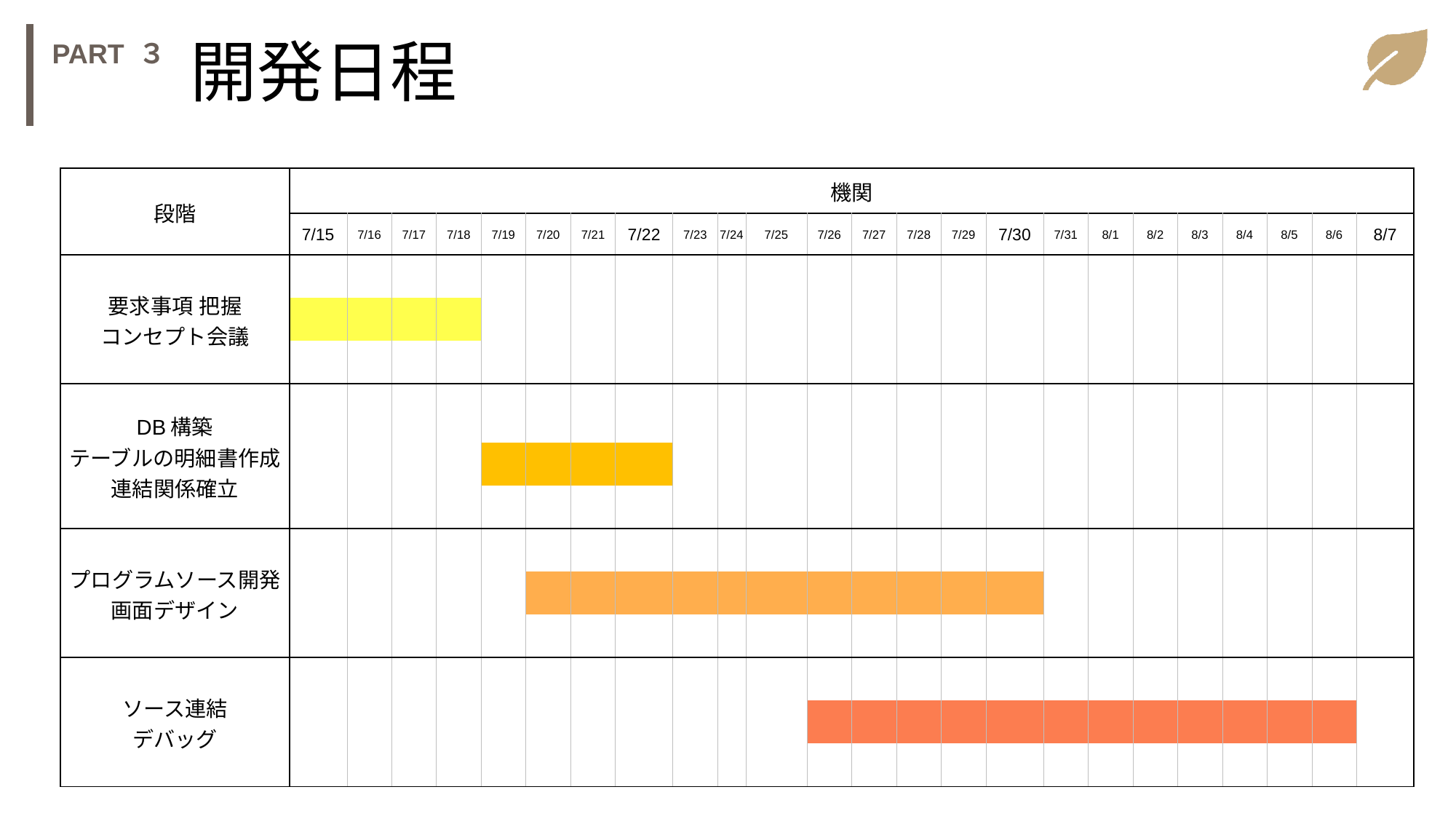

開発日程
PART ３
| 段階 | 機関 |  |  |  |  |  |  |  |  |  |  |  |  |  |  |  |  |  |  |  |  |  |  |  |
| --- | --- | --- | --- | --- | --- | --- | --- | --- | --- | --- | --- | --- | --- | --- | --- | --- | --- | --- | --- | --- | --- | --- | --- | --- |
|  | 7/15 | 7/16 | 7/17 | 7/18 | 7/19 | 7/20 | 7/21 | 7/22 | 7/23 | 7/24 | 7/25 | 7/26 | 7/27 | 7/28 | 7/29 | 7/30 | 7/31 | 8/1 | 8/2 | 8/3 | 8/4 | 8/5 | 8/6 | 8/7 |
| 要求事項 把握 コンセプト会議 |  |  |  |  |  |  |  |  |  |  |  |  |  |  |  |  |  |  |  |  |  |  |  |  |
|  |  |  |  |  |  |  |  |  |  |  |  |  |  |  |  |  |  |  |  |  |  |  |  |  |
|  |  |  |  |  |  |  |  |  |  |  |  |  |  |  |  |  |  |  |  |  |  |  |  |  |
| DB構築 テーブルの明細書作成 連結関係確立 |  |  |  |  |  |  |  |  |  |  |  |  |  |  |  |  |  |  |  |  |  |  |  |  |
|  |  |  |  |  |  |  |  |  |  |  |  |  |  |  |  |  |  |  |  |  |  |  |  |  |
|  |  |  |  |  |  |  |  |  |  |  |  |  |  |  |  |  |  |  |  |  |  |  |  |  |
| プログラムソース開発 画面デザイン |  |  |  |  |  |  |  |  |  |  |  |  |  |  |  |  |  |  |  |  |  |  |  |  |
|  |  |  |  |  |  |  |  |  |  |  |  |  |  |  |  |  |  |  |  |  |  |  |  |  |
|  |  |  |  |  |  |  |  |  |  |  |  |  |  |  |  |  |  |  |  |  |  |  |  |  |
| ソース連結 デバッグ |  |  |  |  |  |  |  |  |  |  |  |  |  |  |  |  |  |  |  |  |  |  |  |  |
|  |  |  |  |  |  |  |  |  |  |  |  |  |  |  |  |  |  |  |  |  |  |  |  |  |
|  |  |  |  |  |  |  |  |  |  |  |  |  |  |  |  |  |  |  |  |  |  |  |  |  |